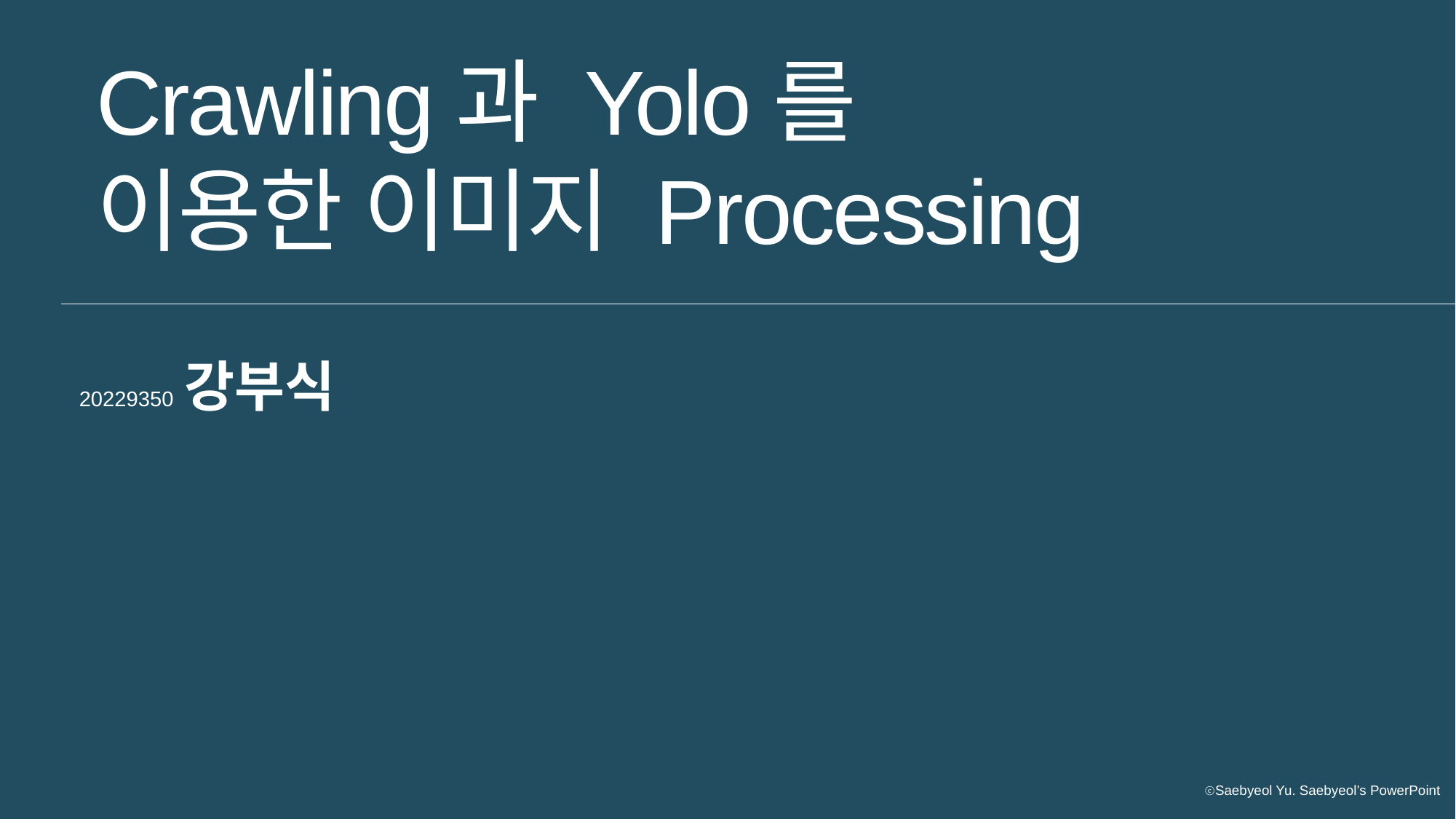

Crawling과 Yolo를
이용한 이미지 Processing
20229350 강부식